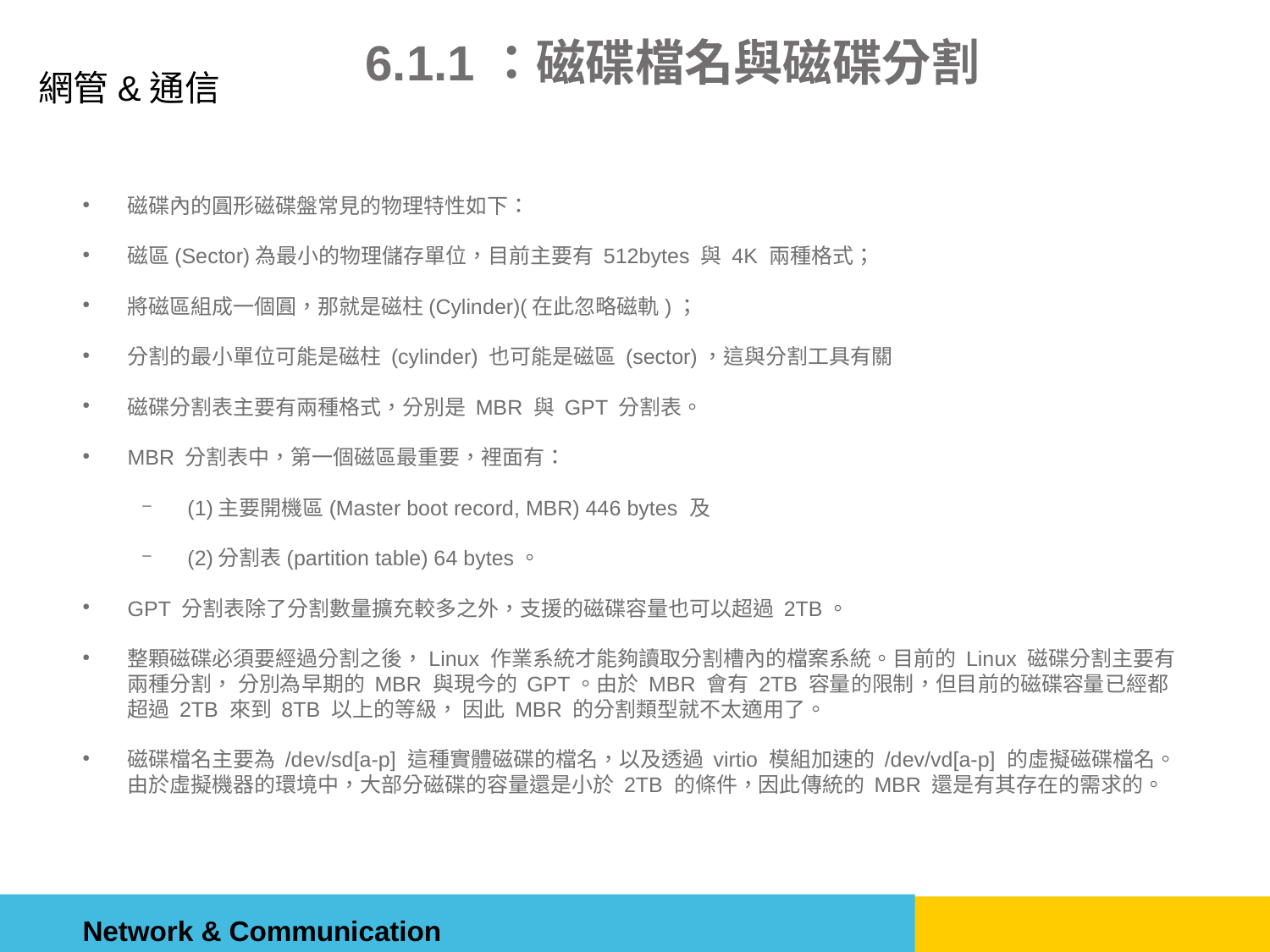

6.1.1：磁碟檔名與磁碟分割
磁碟內的圓形磁碟盤常見的物理特性如下：
磁區(Sector)為最小的物理儲存單位，目前主要有 512bytes 與 4K 兩種格式；
將磁區組成一個圓，那就是磁柱(Cylinder)(在此忽略磁軌)；
分割的最小單位可能是磁柱 (cylinder) 也可能是磁區 (sector)，這與分割工具有關
磁碟分割表主要有兩種格式，分別是 MBR 與 GPT 分割表。
MBR 分割表中，第一個磁區最重要，裡面有：
(1)主要開機區(Master boot record, MBR) 446 bytes 及
(2)分割表(partition table) 64 bytes。
GPT 分割表除了分割數量擴充較多之外，支援的磁碟容量也可以超過 2TB。
整顆磁碟必須要經過分割之後，Linux 作業系統才能夠讀取分割槽內的檔案系統。目前的 Linux 磁碟分割主要有兩種分割， 分別為早期的 MBR 與現今的 GPT。由於 MBR 會有 2TB 容量的限制，但目前的磁碟容量已經都超過 2TB 來到 8TB 以上的等級， 因此 MBR 的分割類型就不太適用了。
磁碟檔名主要為 /dev/sd[a-p] 這種實體磁碟的檔名，以及透過 virtio 模組加速的 /dev/vd[a-p] 的虛擬磁碟檔名。 由於虛擬機器的環境中，大部分磁碟的容量還是小於 2TB 的條件，因此傳統的 MBR 還是有其存在的需求的。